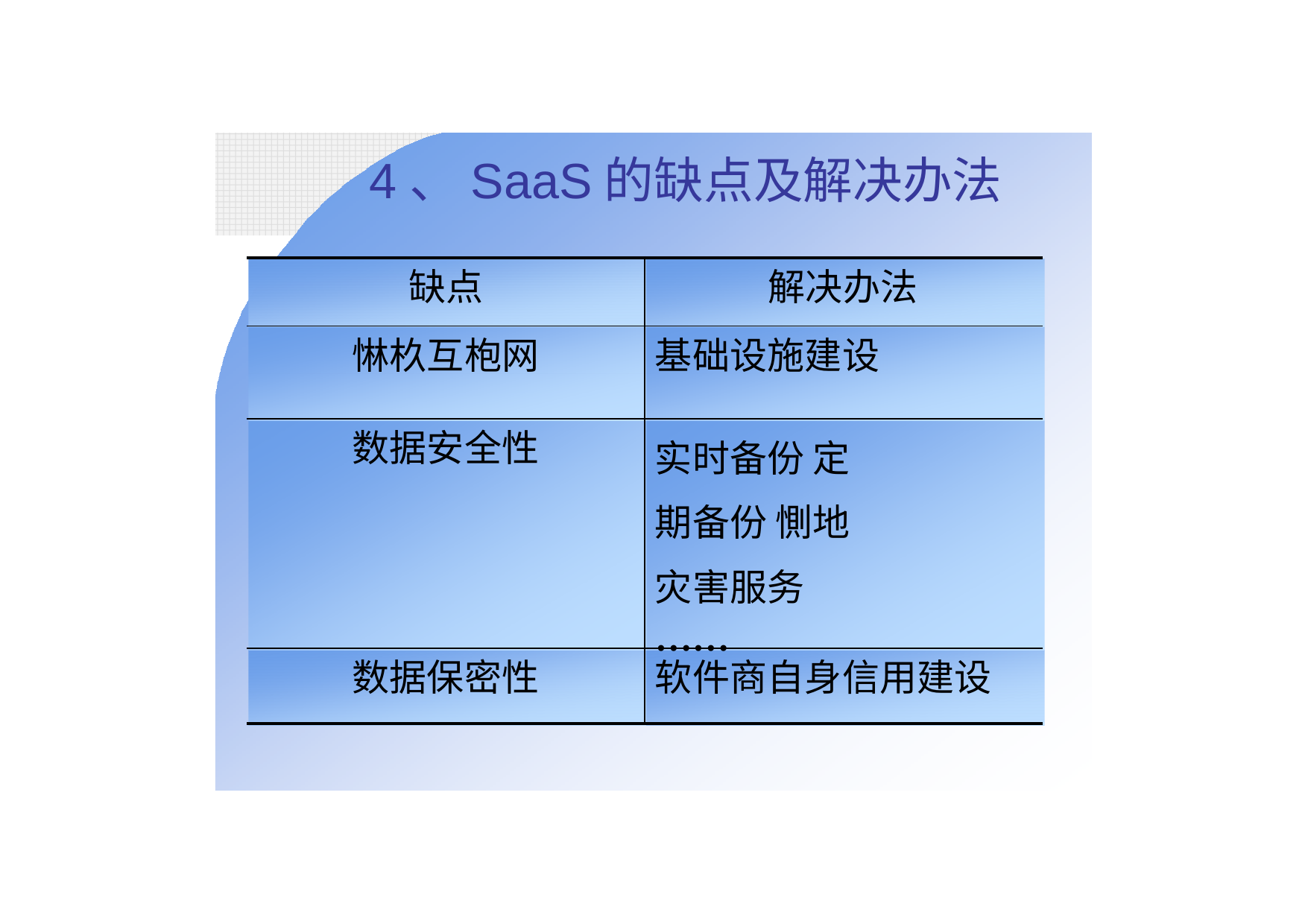

# 4、SaaS的缺点及解决办法
| 缺点 | 解决办法 |
| --- | --- |
| 惏杦互枹网 | 基础设施建设 |
| 数据安全性 | 实时备份 定期备份 惻地灾害服务 …… |
| 数据保密性 | 软件商自身信用建设 |